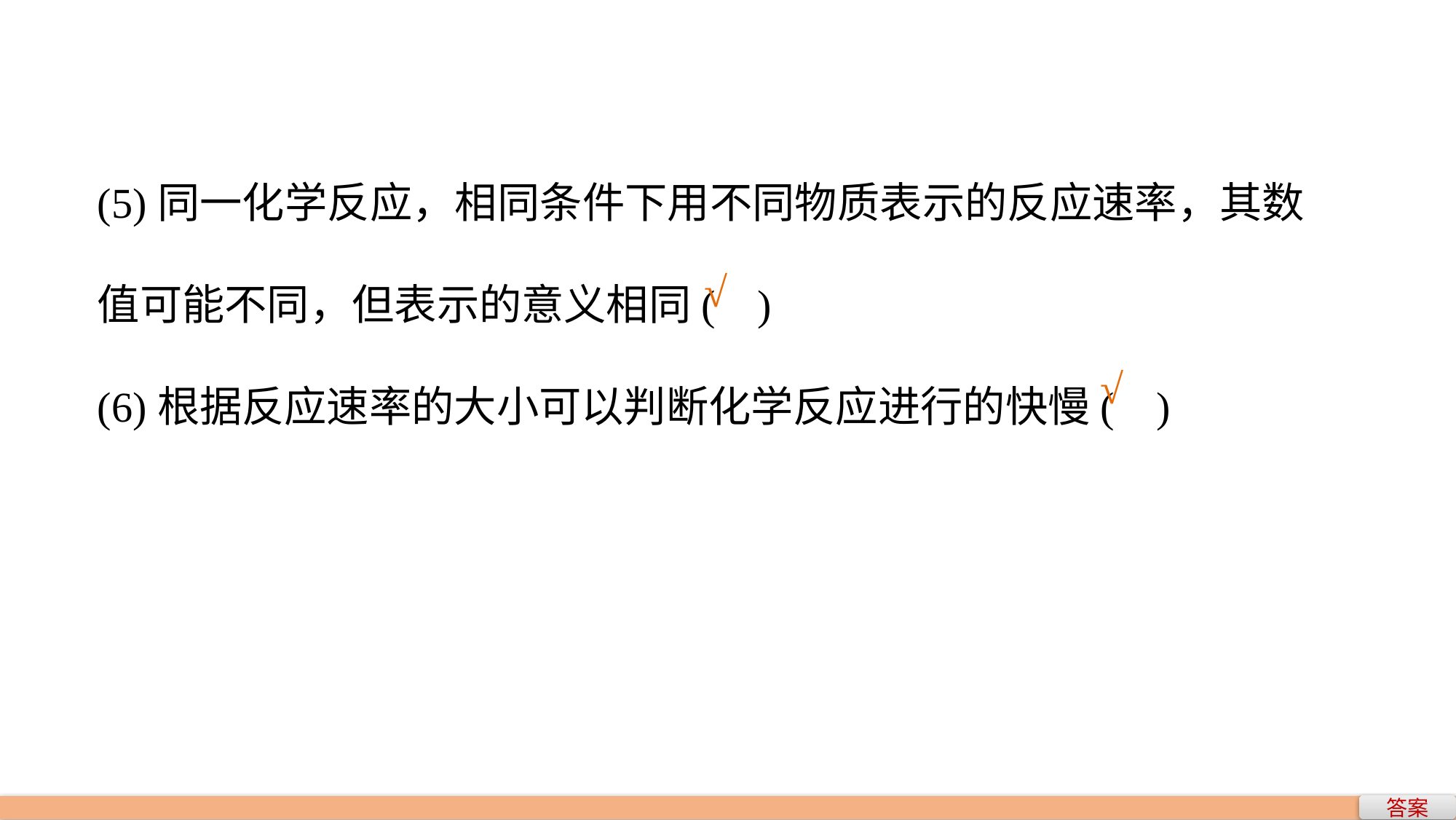

(5)同一化学反应，相同条件下用不同物质表示的反应速率，其数值可能不同，但表示的意义相同(    )
(6)根据反应速率的大小可以判断化学反应进行的快慢(    )
√
√
答案